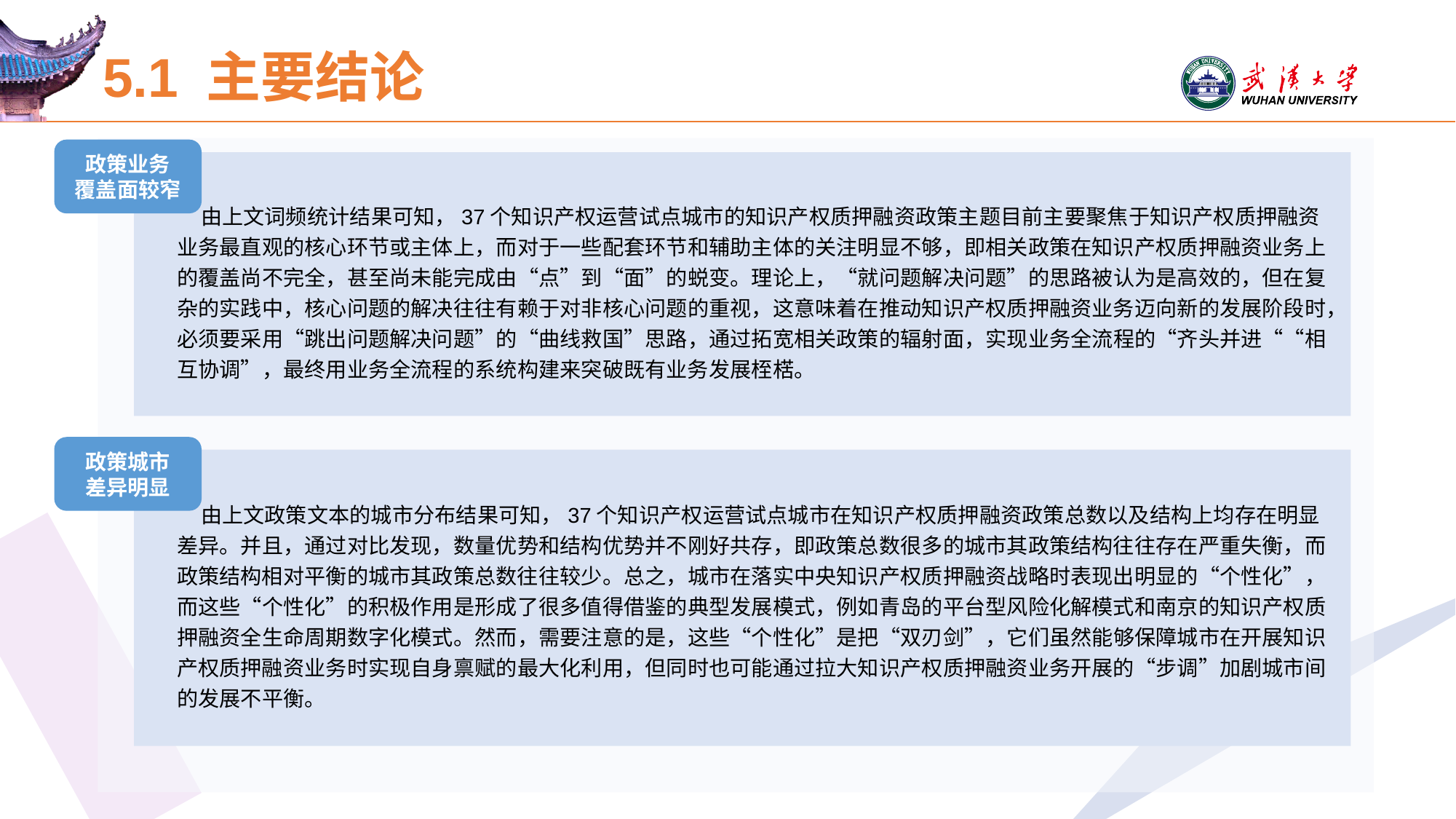

5.1 主要结论

政策业务
覆盖面较窄
    由上文词频统计结果可知，37个知识产权运营试点城市的知识产权质押融资政策主题目前主要聚焦于知识产权质押融资业务最直观的核心环节或主体上，而对于一些配套环节和辅助主体的关注明显不够，即相关政策在知识产权质押融资业务上的覆盖尚不完全，甚至尚未能完成由“点”到“面”的蜕变。理论上，“就问题解决问题”的思路被认为是高效的，但在复杂的实践中，核心问题的解决往往有赖于对非核心问题的重视，这意味着在推动知识产权质押融资业务迈向新的发展阶段时，必须要采用“跳出问题解决问题”的“曲线救国”思路，通过拓宽相关政策的辐射面，实现业务全流程的“齐头并进““相互协调”，最终用业务全流程的系统构建来突破既有业务发展桎楛。

政策城市
差异明显
    由上文政策文本的城市分布结果可知，37个知识产权运营试点城市在知识产权质押融资政策总数以及结构上均存在明显差异。并且，通过对比发现，数量优势和结构优势并不刚好共存，即政策总数很多的城市其政策结构往往存在严重失衡，而政策结构相对平衡的城市其政策总数往往较少。总之，城市在落实中央知识产权质押融资战略时表现出明显的“个性化”，而这些“个性化”的积极作用是形成了很多值得借鉴的典型发展模式，例如青岛的平台型风险化解模式和南京的知识产权质押融资全生命周期数字化模式。然而，需要注意的是，这些“个性化”是把“双刃剑”，它们虽然能够保障城市在开展知识产权质押融资业务时实现自身禀赋的最大化利用，但同时也可能通过拉大知识产权质押融资业务开展的“步调”加剧城市间的发展不平衡。